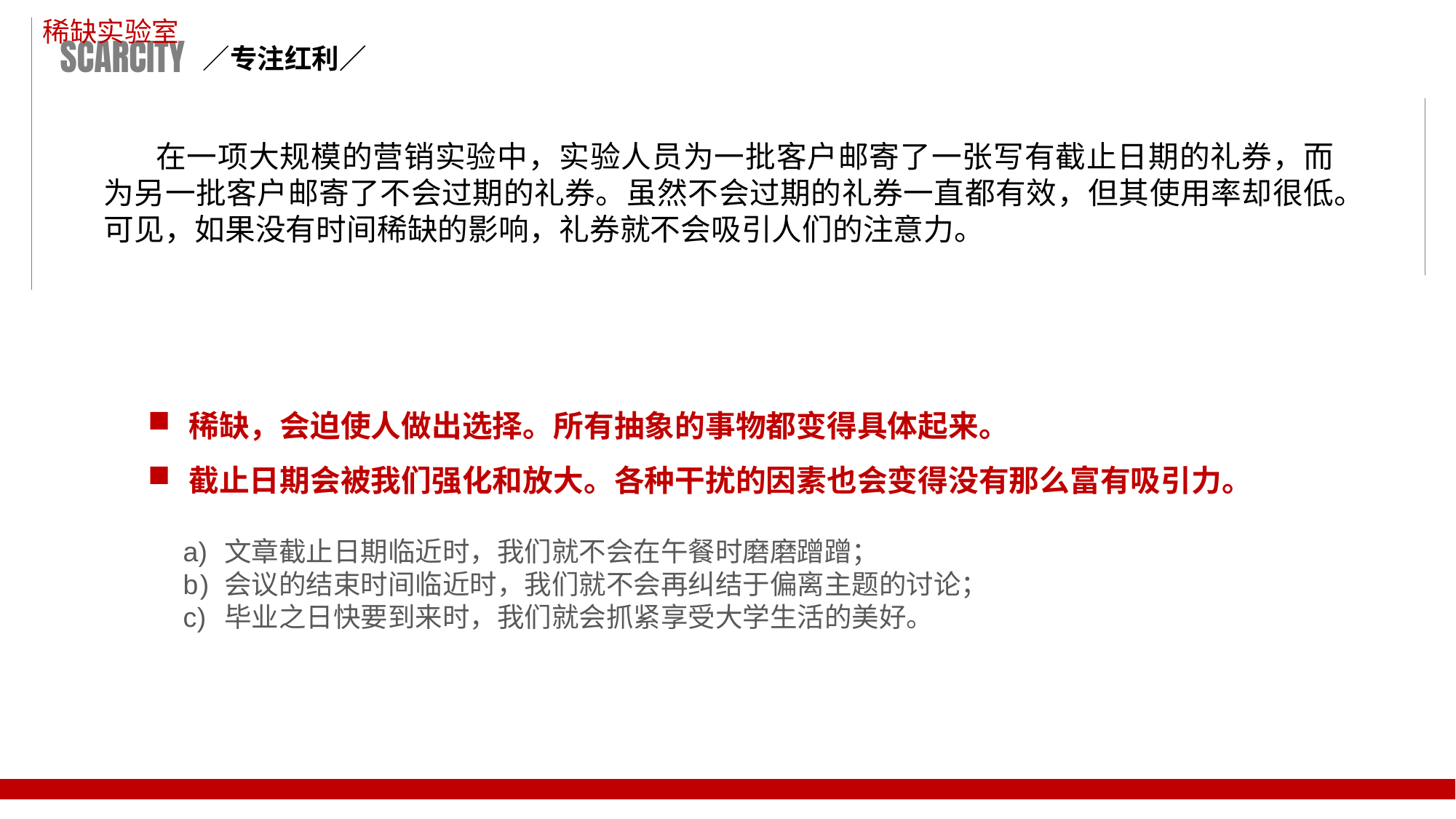

稀缺实验室
SCARCITY
／专注红利／
      在一项大规模的营销实验中，实验人员为一批客户邮寄了一张写有截止日期的礼券，而为另一批客户邮寄了不会过期的礼券。虽然不会过期的礼券一直都有效，但其使用率却很低。可见，如果没有时间稀缺的影响，礼券就不会吸引人们的注意力。
稀缺，会迫使人做出选择。所有抽象的事物都变得具体起来。
截止日期会被我们强化和放大。各种干扰的因素也会变得没有那么富有吸引力。

文章截止日期临近时，我们就不会在午餐时磨磨蹭蹭；
会议的结束时间临近时，我们就不会再纠结于偏离主题的讨论；
毕业之日快要到来时，我们就会抓紧享受大学生活的美好。